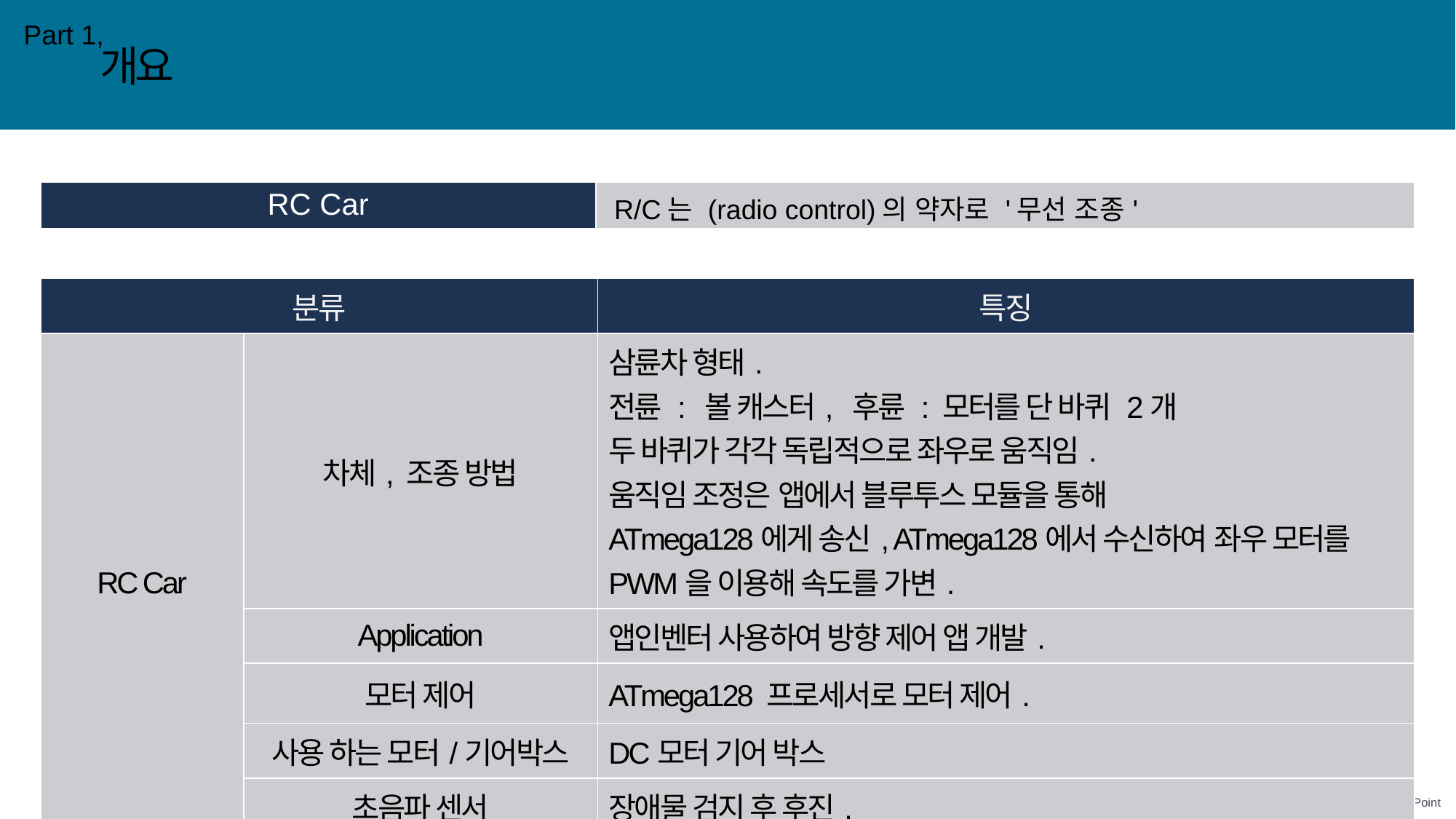

개요

Part 1,
| RC Car | R/C는 (radio control)의 약자로 '무선 조종' |
| --- | --- |
| 분류 | 명칭 | 특징 |
| --- | --- | --- |
| RC Car | 차체, 조종 방법 | 삼륜차 형태. 전륜 : 볼 캐스터, 후륜 : 모터를 단 바퀴 2개 두 바퀴가 각각 독립적으로 좌우로 움직임. 움직임 조정은 앱에서 블루투스 모듈을 통해 ATmega128에게 송신, ATmega128에서 수신하여 좌우 모터를 PWM을 이용해 속도를 가변. |
| 적외선 광 센서 | Application | 앱인벤터 사용하여 방향 제어 앱 개발. |
| 초음파 센서 | 모터 제어 | ATmega128 프로세서로 모터 제어. |
|  | 사용 하는 모터/기어박스 | DC모터 기어 박스 |
|  | 초음파 센서 | 장애물 검지 후 후진. |